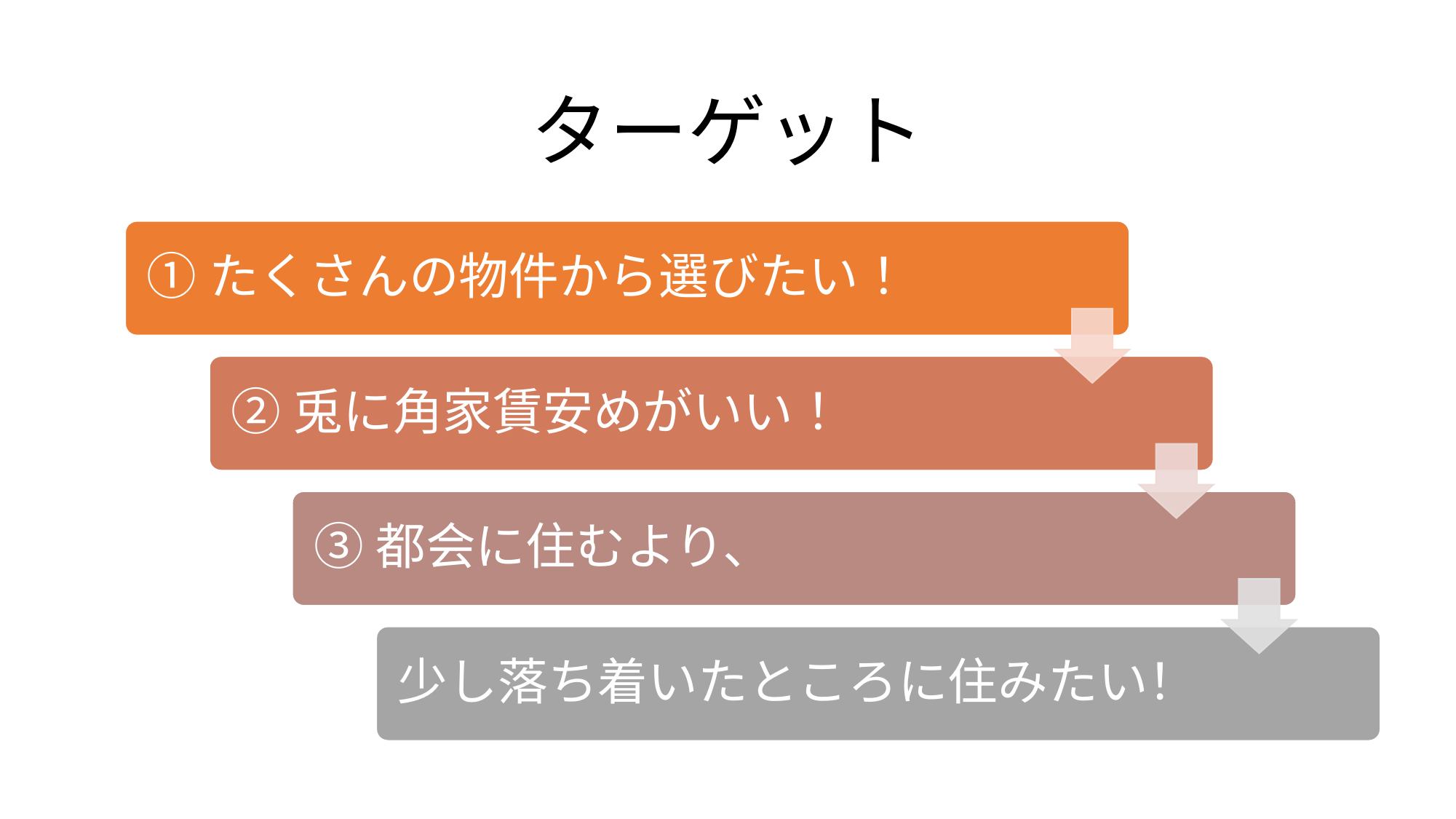

ターゲット
①たくさんの物件から選びたい！
②兎に角家賃安めがいい！
③都会に住むより、
少し落ち着いたところに住みたい！